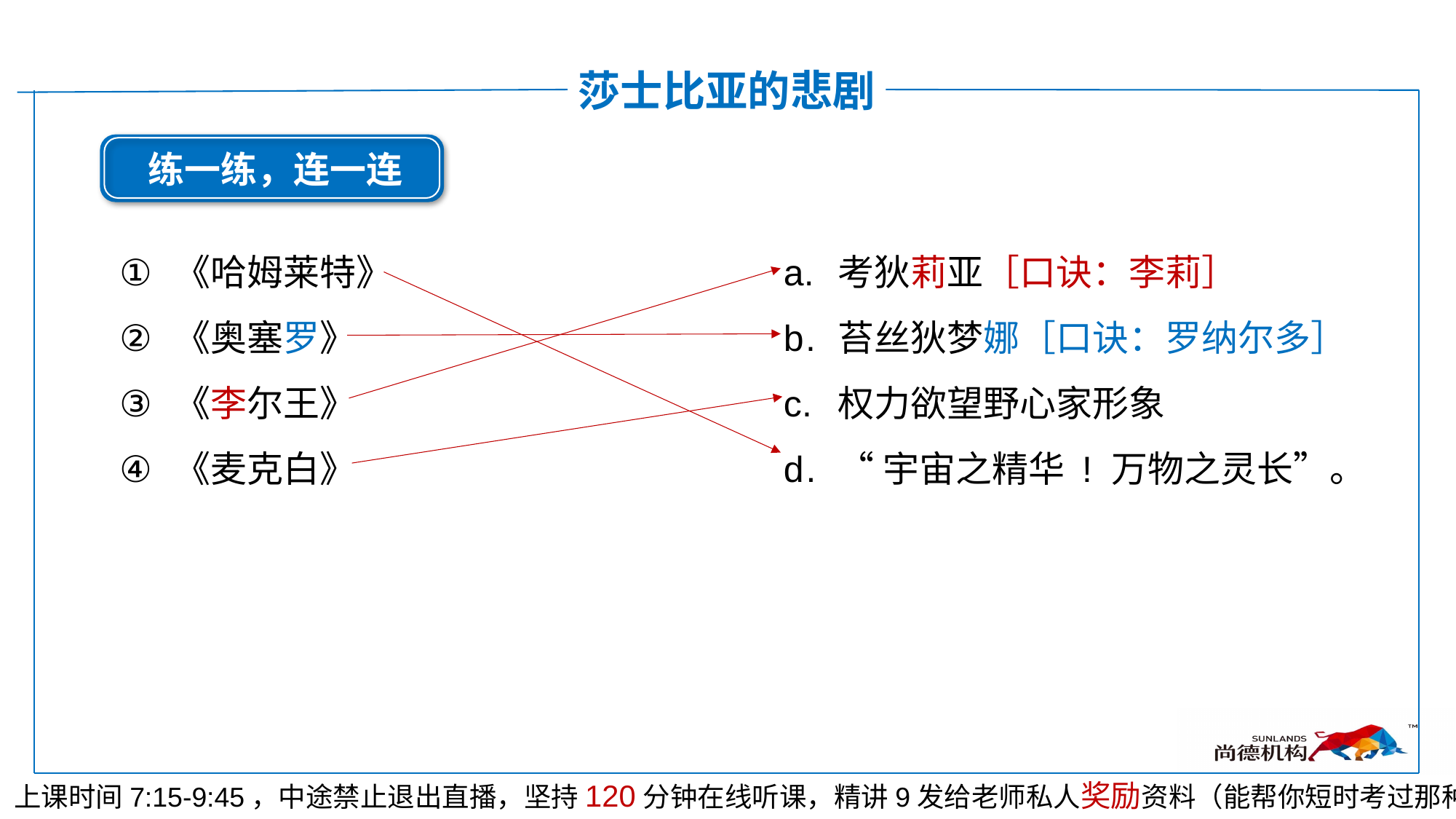

莎士比亚的悲剧

练一练，连一连
《哈姆莱特》
《奥塞罗》
《李尔王》
《麦克白》
考狄莉亚［口诀：李莉］
苔丝狄梦娜［口诀：罗纳尔多］
权力欲望野心家形象
“宇宙之精华 ! 万物之灵长”。